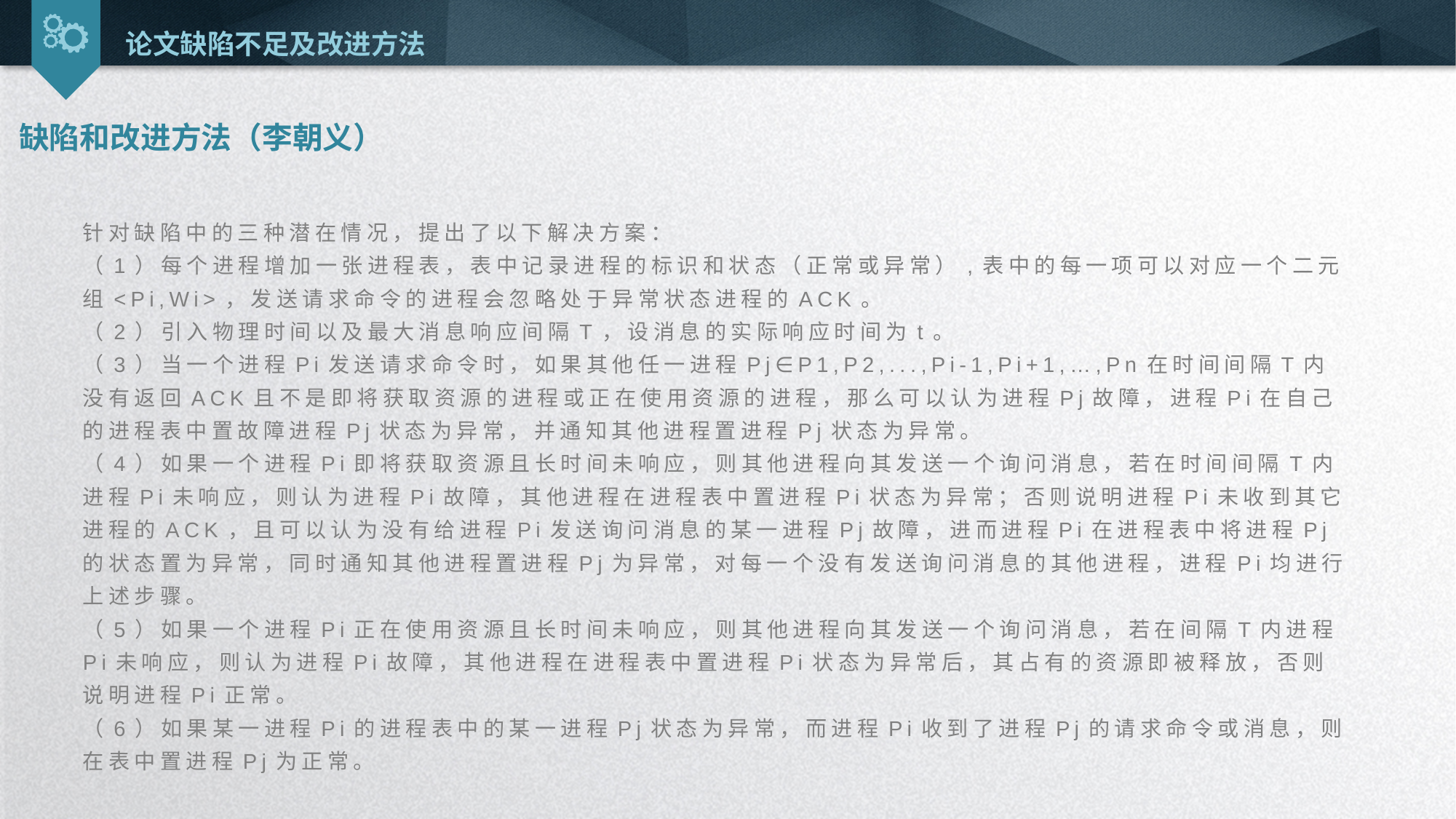

论文缺陷不足及改进方法
缺陷和改进方法（李朝义）
针对缺陷中的三种潜在情况，提出了以下解决方案：
（1）每个进程增加一张进程表，表中记录进程的标识和状态（正常或异常）,表中的每一项可以对应一个二元组<Pi,Wi>，发送请求命令的进程会忽略处于异常状态进程的ACK。
（2）引入物理时间以及最大消息响应间隔T，设消息的实际响应时间为t。
（3）当一个进程Pi发送请求命令时，如果其他任一进程Pj∈P1,P2,...,Pi-1,Pi+1,…,Pn在时间间隔T内没有返回ACK且不是即将获取资源的进程或正在使用资源的进程，那么可以认为进程Pj故障，进程Pi在自己的进程表中置故障进程Pj状态为异常，并通知其他进程置进程Pj状态为异常。
（4）如果一个进程Pi即将获取资源且长时间未响应，则其他进程向其发送一个询问消息，若在时间间隔T内进程Pi未响应，则认为进程Pi故障，其他进程在进程表中置进程Pi状态为异常；否则说明进程Pi未收到其它进程的ACK，且可以认为没有给进程Pi发送询问消息的某一进程Pj故障，进而进程Pi在进程表中将进程Pj的状态置为异常，同时通知其他进程置进程Pj为异常，对每一个没有发送询问消息的其他进程，进程Pi均进行上述步骤。
（5）如果一个进程Pi正在使用资源且长时间未响应，则其他进程向其发送一个询问消息，若在间隔T内进程Pi未响应，则认为进程Pi故障，其他进程在进程表中置进程Pi状态为异常后，其占有的资源即被释放，否则说明进程Pi正常。
（6）如果某一进程Pi的进程表中的某一进程Pj状态为异常，而进程Pi收到了进程Pj的请求命令或消息，则在表中置进程Pj为正常。
延时符